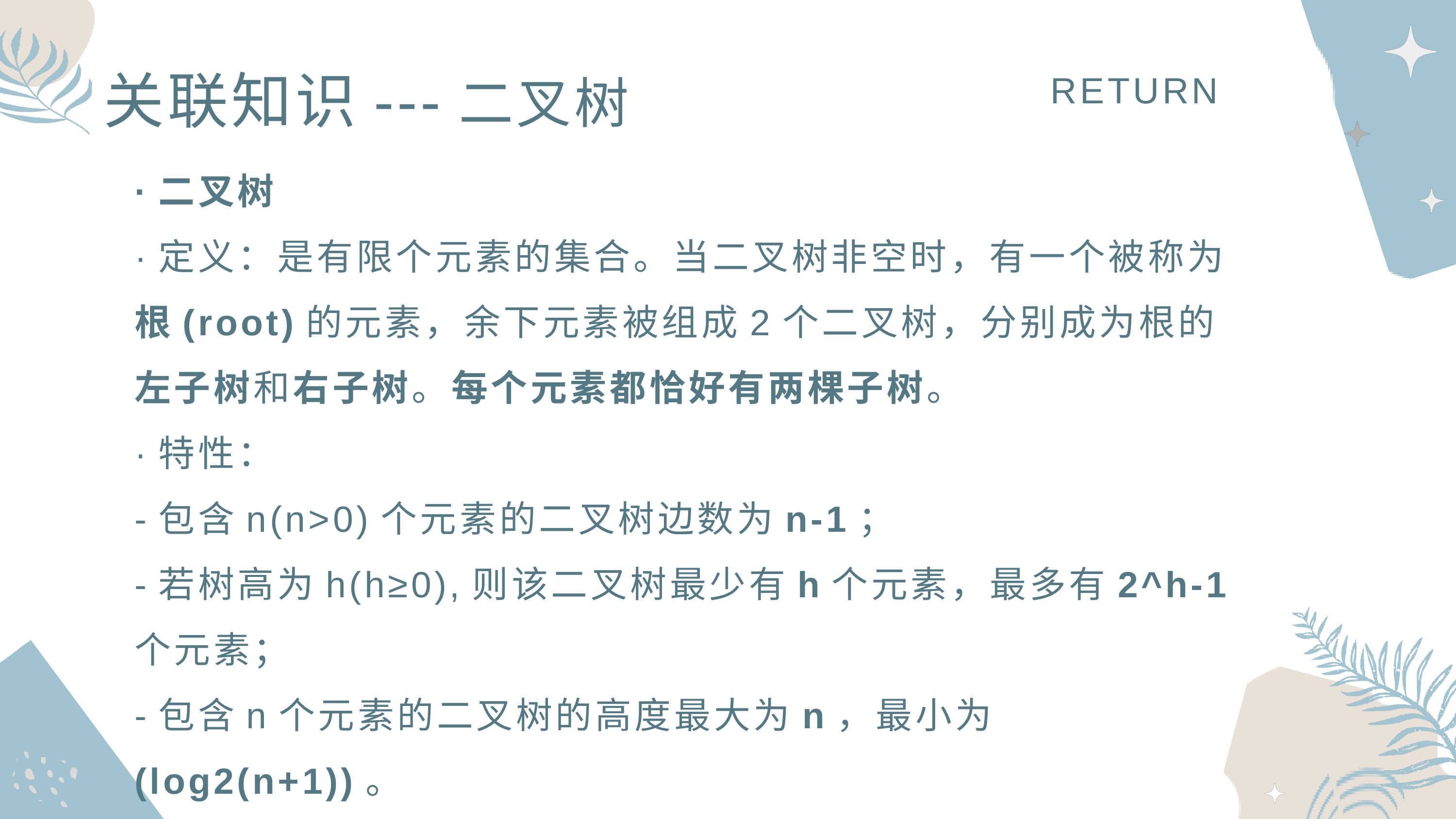

关联知识---二叉树
RETURN

·二叉树
·定义：是有限个元素的集合。当二叉树非空时，有一个被称为根(root)的元素，余下元素被组成2个二叉树，分别成为根的左子树和右子树。每个元素都恰好有两棵子树。
·特性：
-包含n(n>0)个元素的二叉树边数为n-1；
-若树高为h(h≥0),则该二叉树最少有h个元素，最多有2^h-1个元素；
-包含n个元素的二叉树的高度最大为n，最小为(log2(n+1))。